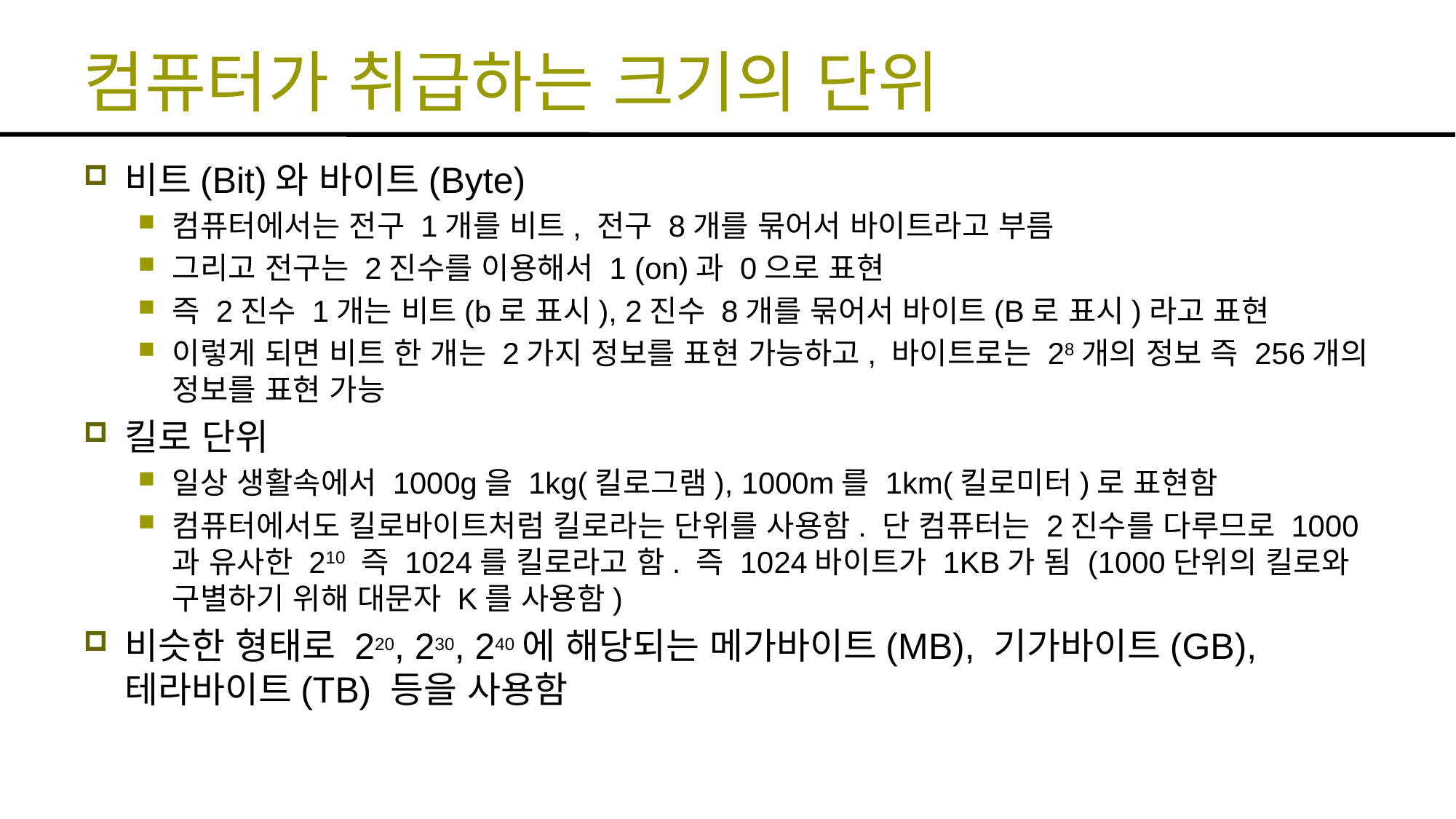

# 컴퓨터가 취급하는 크기의 단위
비트(Bit)와 바이트(Byte)
컴퓨터에서는 전구 1개를 비트, 전구 8개를 묶어서 바이트라고 부름
그리고 전구는 2진수를 이용해서 1 (on)과 0으로 표현
즉 2진수 1개는 비트(b로 표시), 2진수 8개를 묶어서 바이트(B로 표시)라고 표현
이렇게 되면 비트 한 개는 2가지 정보를 표현 가능하고, 바이트로는 28개의 정보 즉 256개의 정보를 표현 가능
킬로 단위
일상 생활속에서 1000g을 1kg(킬로그램), 1000m를 1km(킬로미터)로 표현함
컴퓨터에서도 킬로바이트처럼 킬로라는 단위를 사용함. 단 컴퓨터는 2진수를 다루므로 1000과 유사한 210 즉 1024를 킬로라고 함. 즉 1024바이트가 1KB가 됨 (1000단위의 킬로와 구별하기 위해 대문자 K를 사용함)
비슷한 형태로 220, 230, 240에 해당되는 메가바이트(MB), 기가바이트(GB), 테라바이트(TB) 등을 사용함